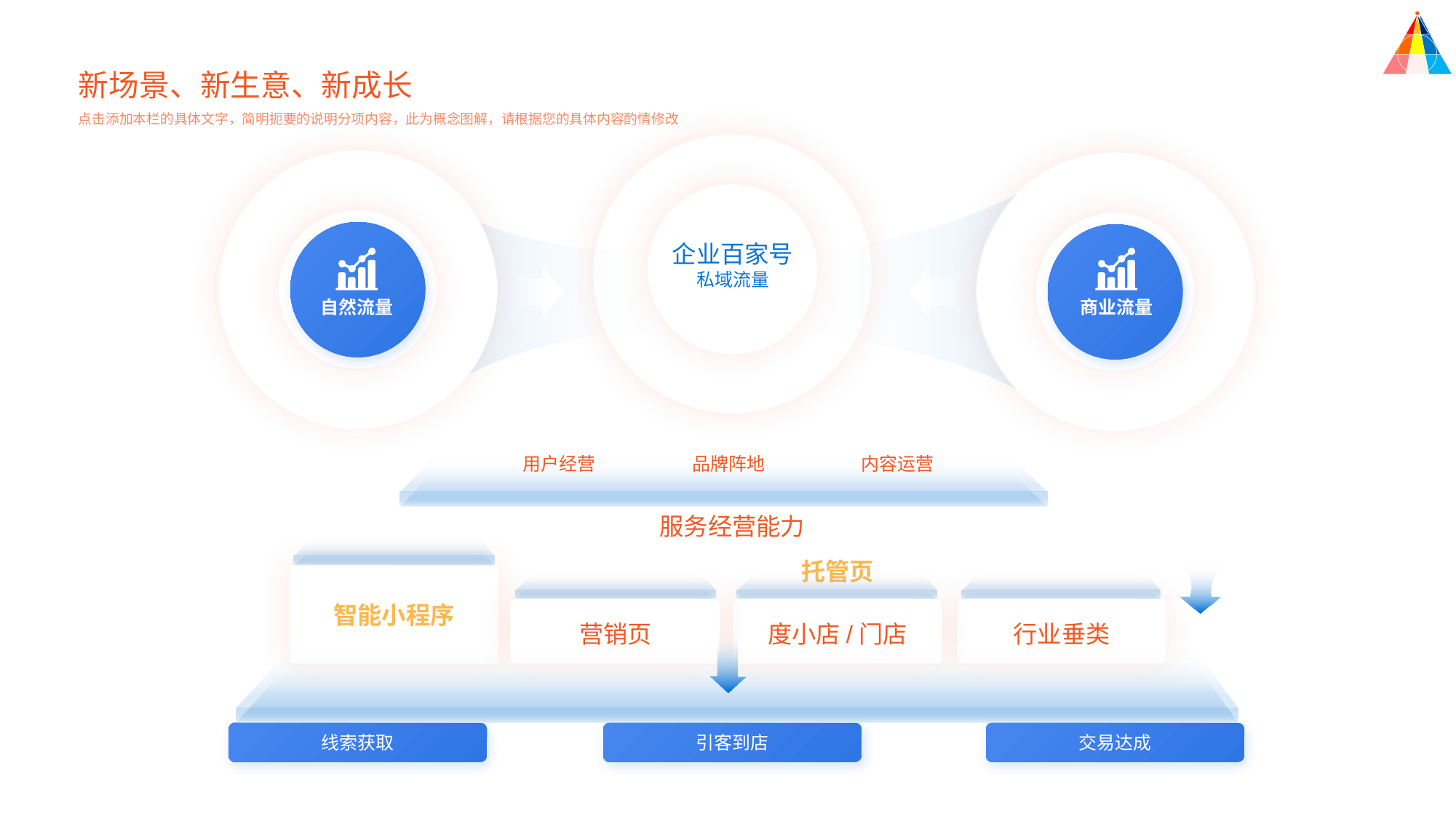

新场景、新生意、新成长
点击添加本栏的具体文字，简明扼要的说明分项内容，此为概念图解，请根据您的具体内容酌情修改

企业百家号
私域流量

自然流量
商业流量
用户经营
品牌阵地
内容运营

服务经营能力

托管页

智能小程序
营销页
度小店/门店
行业垂类

引客到店
线索获取
交易达成